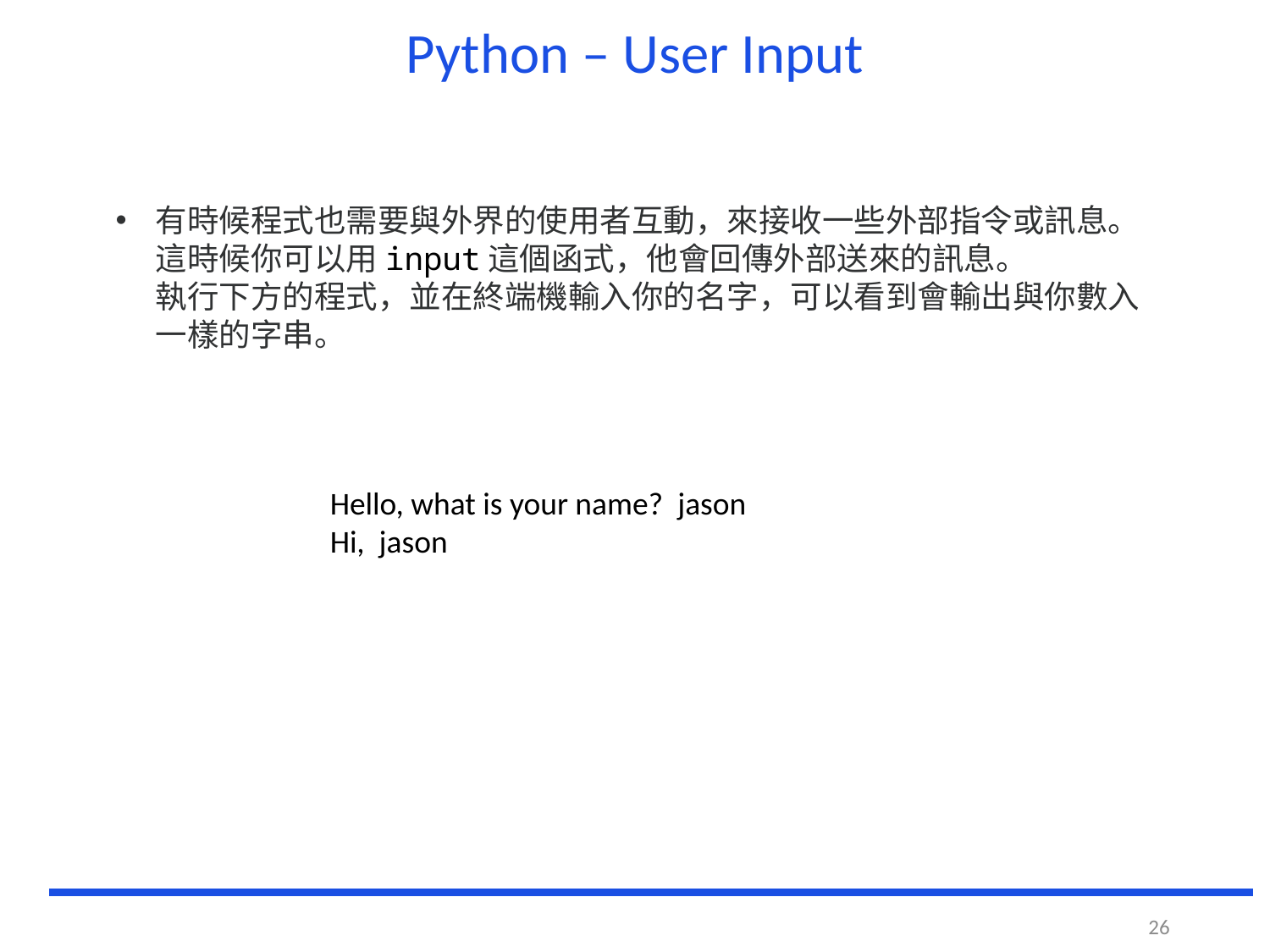

# Python – User Input
有時候程式也需要與外界的使用者互動，來接收一些外部指令或訊息。
這時候你可以用input這個函式，他會回傳外部送來的訊息。
執行下方的程式，並在終端機輸入你的名字，可以看到會輸出與你數入一樣的字串。
﻿Hello, what is your name?  jason
Hi,  jason
26